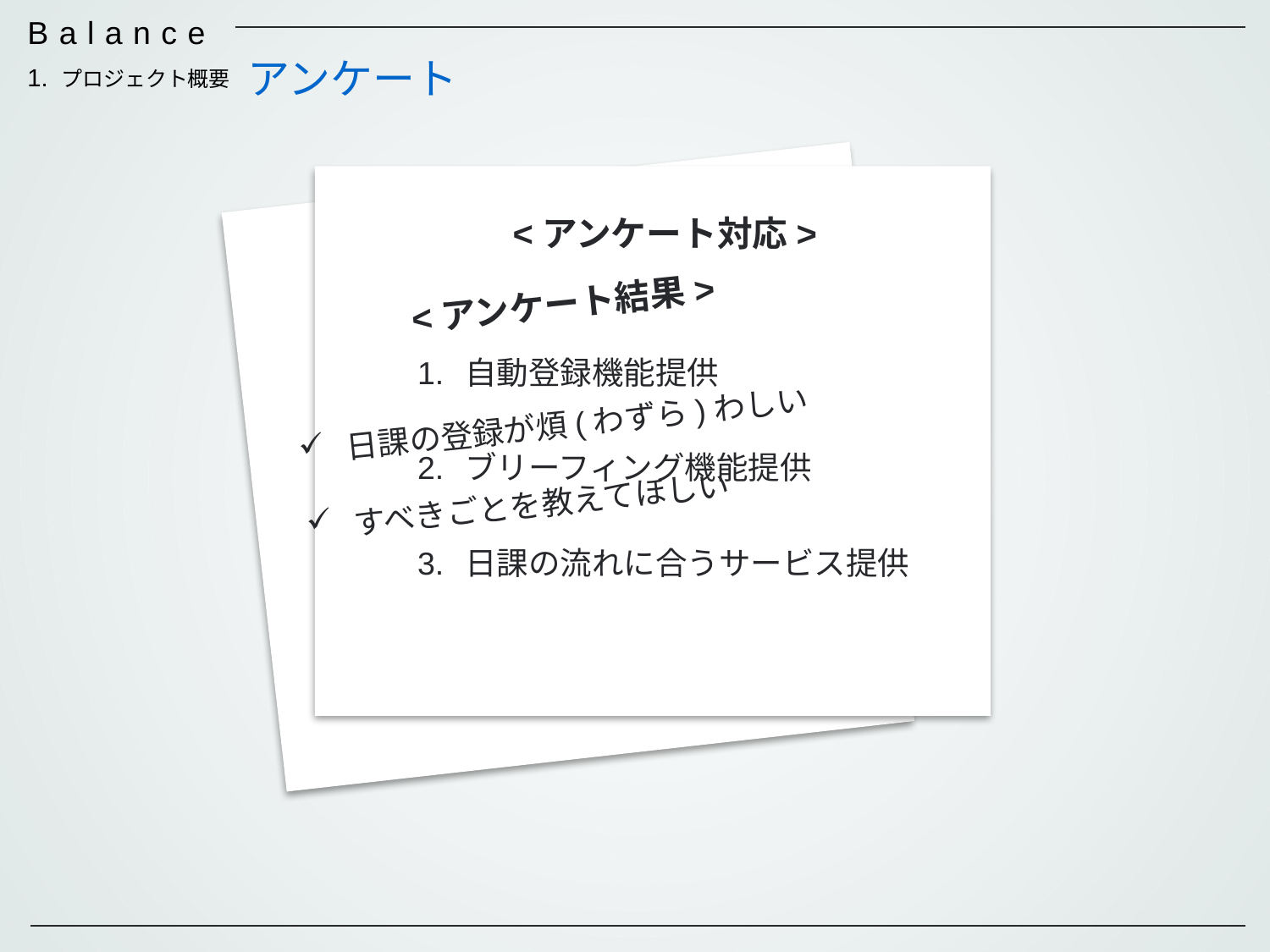

アンケート
1. プロジェクト概要

<アンケート対応>
自動登録機能提供
ブリーフィング機能提供
日課の流れに合うサービス提供
<アンケート結果>
日課の登録が煩(わずら)わしい
すべきごとを教えてほしい